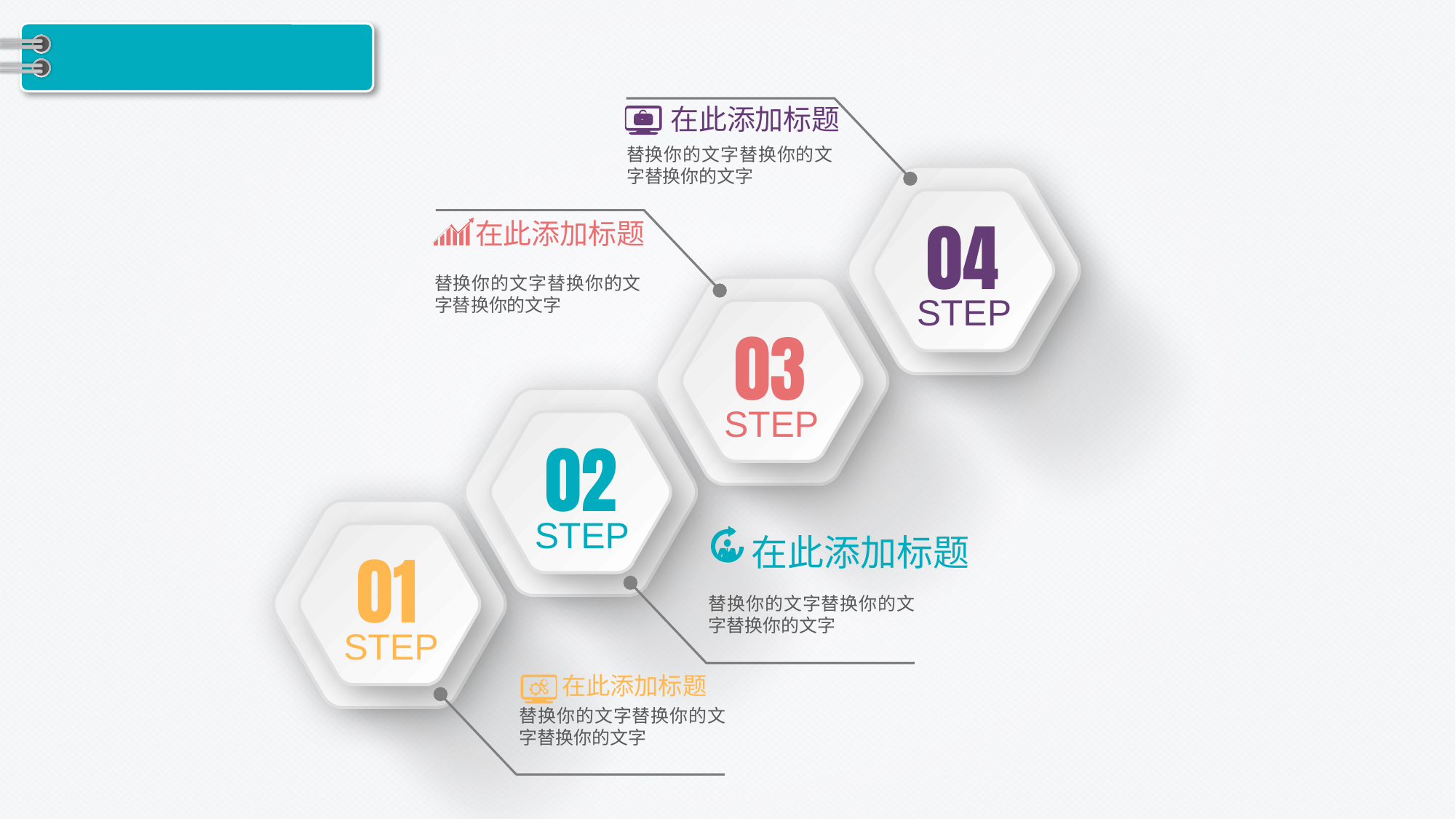

在此添加标题

替换你的文字替换你的文字替换你的文字

在此添加标题
04
STEP

替换你的文字替换你的文字替换你的文字

03
STEP

02
STEP

在此添加标题

01
STEP

替换你的文字替换你的文字替换你的文字

在此添加标题

替换你的文字替换你的文字替换你的文字